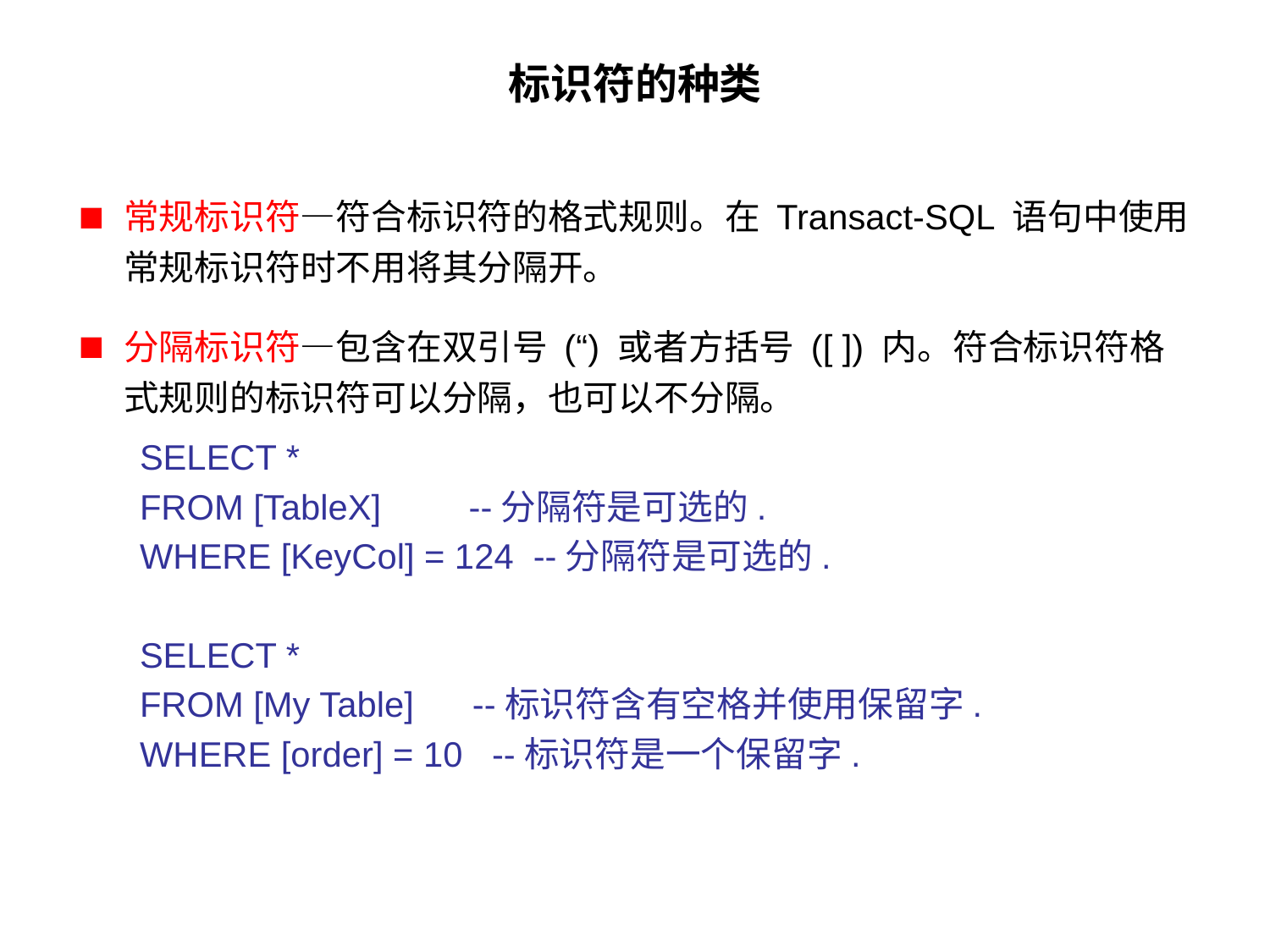

# 标识符的种类
常规标识符—符合标识符的格式规则。在 Transact-SQL 语句中使用常规标识符时不用将其分隔开。
分隔标识符—包含在双引号 (“) 或者方括号 ([ ]) 内。符合标识符格式规则的标识符可以分隔，也可以不分隔。
SELECT *
FROM [TableX]         --分隔符是可选的.
WHERE [KeyCol] = 124  --分隔符是可选的.

SELECT *
FROM [My Table]      --标识符含有空格并使用保留字.
WHERE [order] = 10   --标识符是一个保留字.